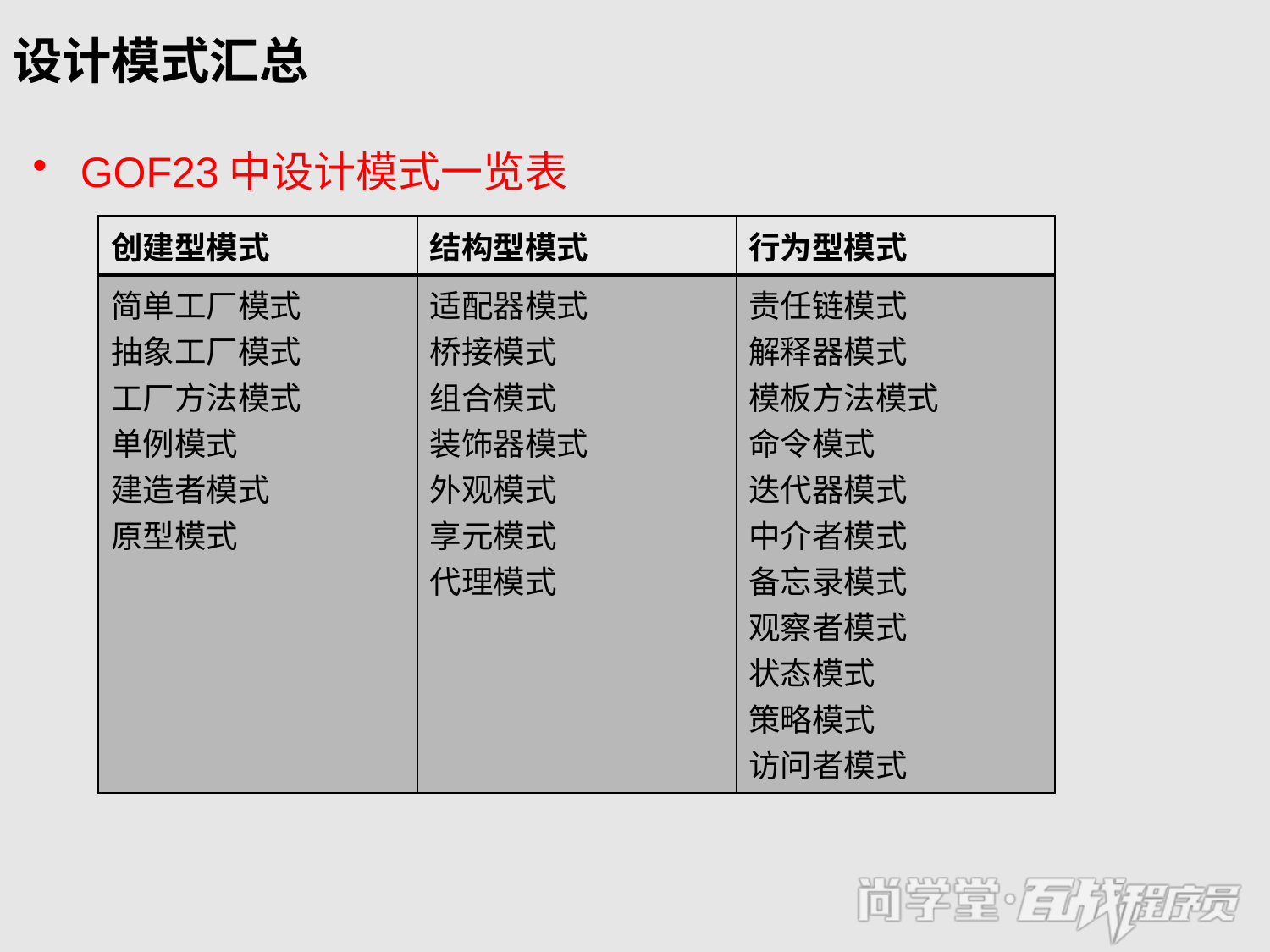

# 设计模式汇总
GOF23中设计模式一览表

| 创建型模式 | 结构型模式 | 行为型模式 |
| --- | --- | --- |
| 简单工厂模式 抽象工厂模式 工厂方法模式 单例模式 建造者模式 原型模式 | 适配器模式 桥接模式 组合模式 装饰器模式 外观模式 享元模式 代理模式 | 责任链模式 解释器模式 模板方法模式 命令模式 迭代器模式 中介者模式 备忘录模式 观察者模式 状态模式 策略模式 访问者模式 |